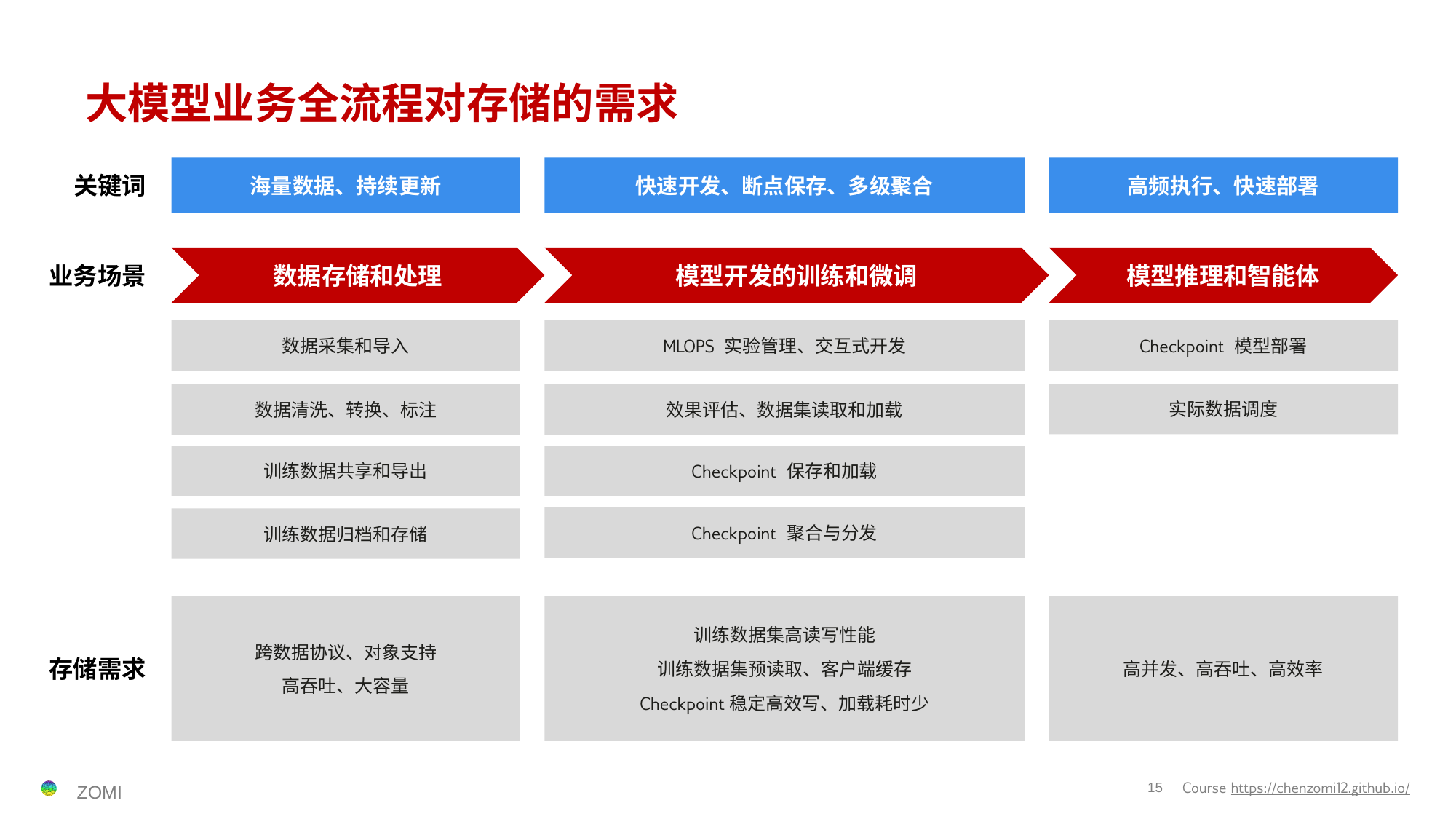

# 大模型业务全流程对存储的需求
关键词
海量数据、持续更新
快速开发、断点保存、多级聚合
高频执行、快速部署
业务场景
数据存储和处理
模型开发的训练和微调
模型推理和智能体
数据采集和导入
MLOPS 实验管理、交互式开发
Checkpoint 模型部署
实际数据调度
数据清洗、转换、标注
效果评估、数据集读取和加载
Checkpoint 保存和加载
训练数据共享和导出
Checkpoint 聚合与分发
训练数据归档和存储
跨数据协议、对象支持
高吞吐、大容量
训练数据集高读写性能
训练数据集预读取、客户端缓存
Checkpoint稳定高效写、加载耗时少
高并发、高吞吐、高效率
存储需求